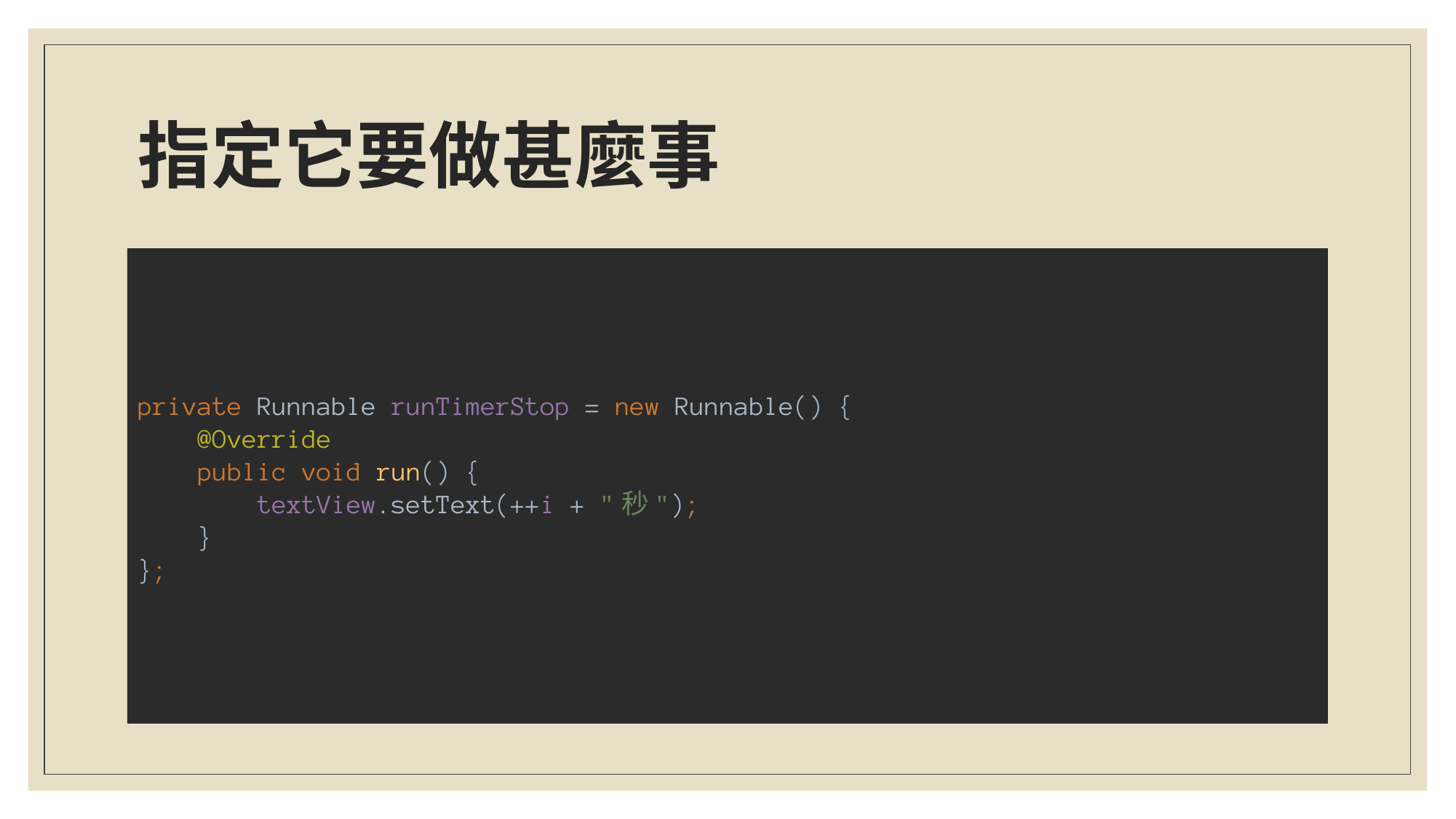

# 指定它要做甚麼事
private Runnable runTimerStop = new Runnable() {
    @Override
    public void run() {
        textView.setText(++i + "秒");
    }
};